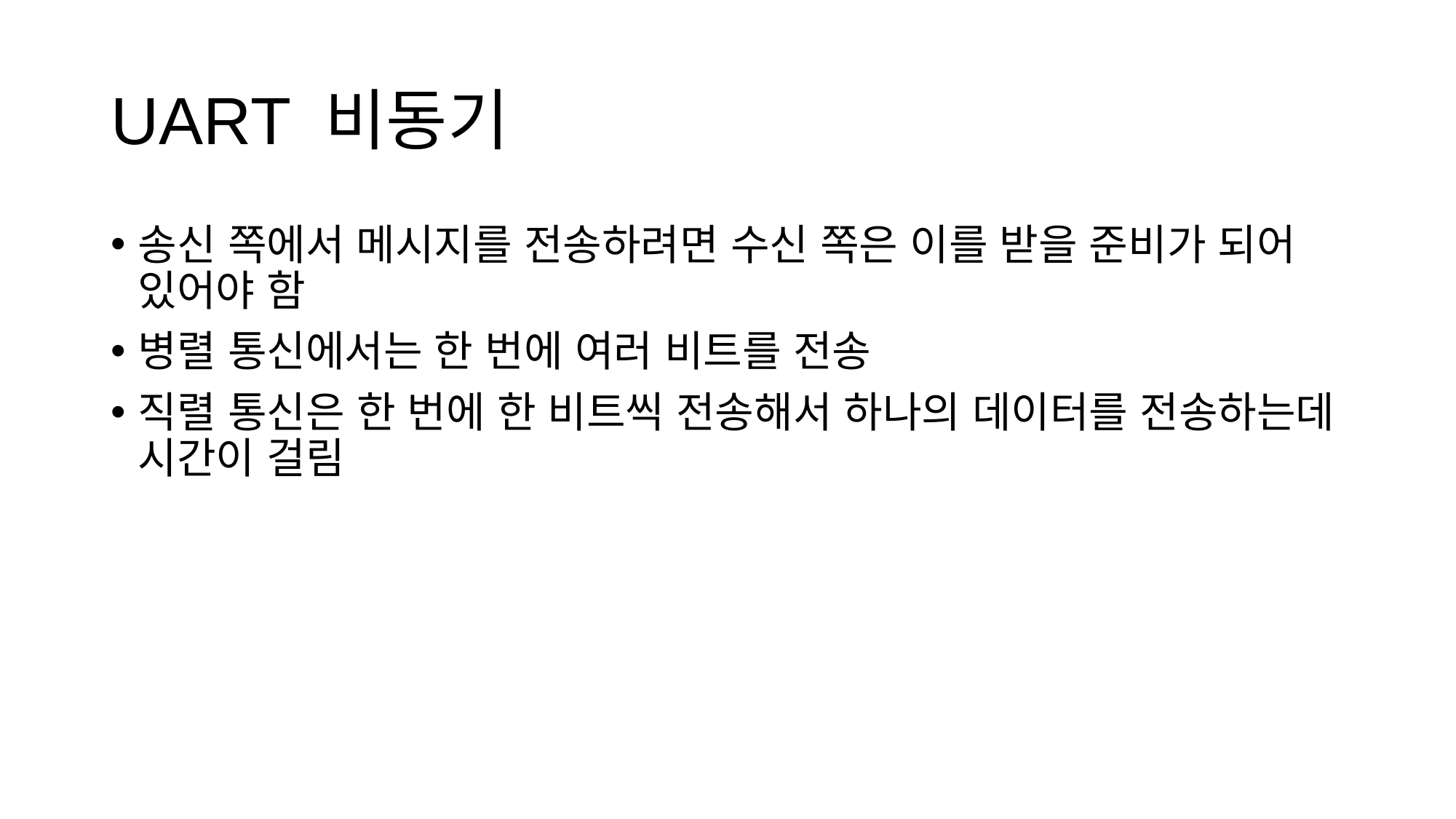

# UART 비동기
송신 쪽에서 메시지를 전송하려면 수신 쪽은 이를 받을 준비가 되어 있어야 함
병렬 통신에서는 한 번에 여러 비트를 전송
직렬 통신은 한 번에 한 비트씩 전송해서 하나의 데이터를 전송하는데 시간이 걸림